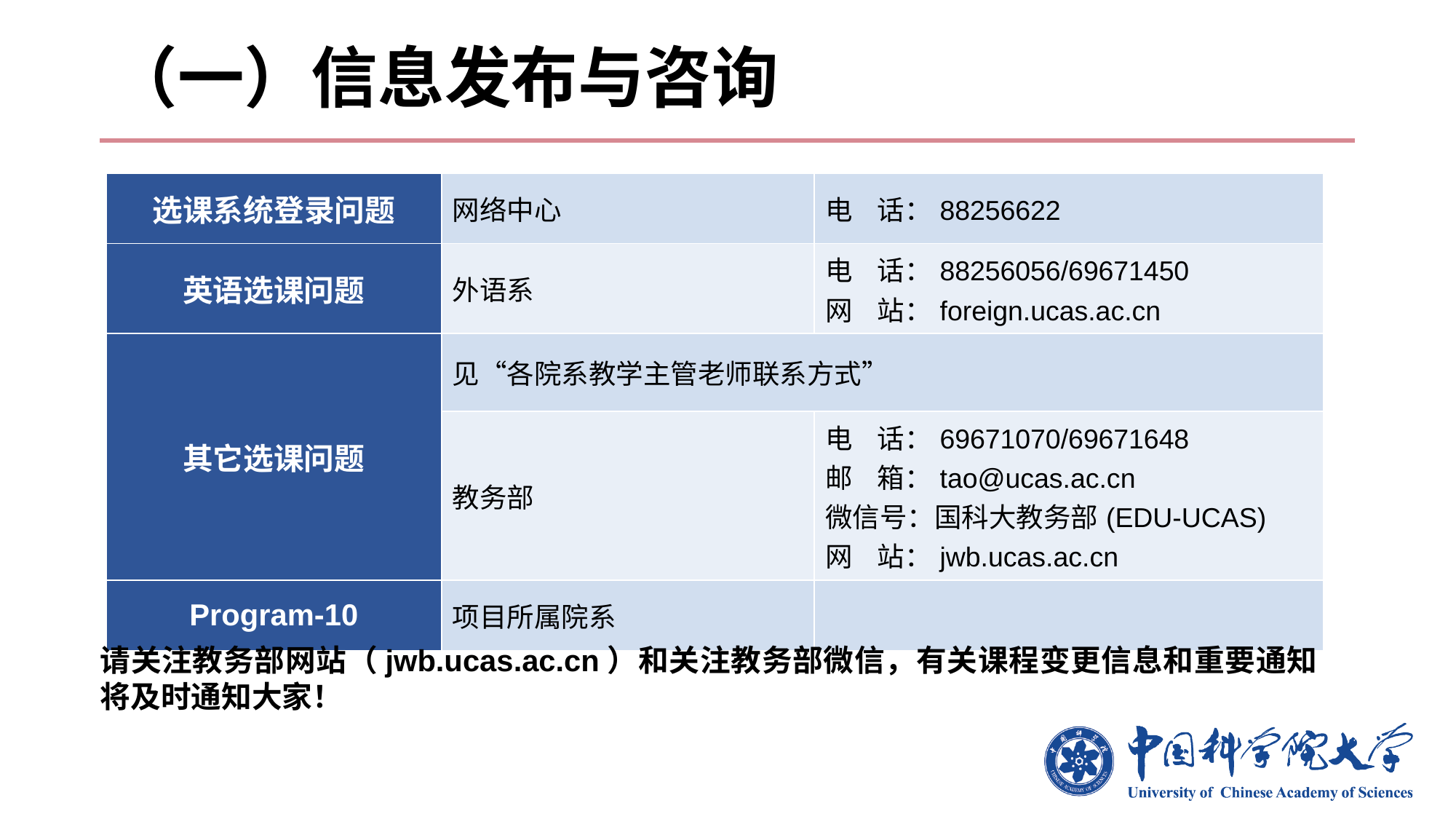

# （一）信息发布与咨询
| 选课系统登录问题 | 网络中心 | 电 话：88256622 |
| --- | --- | --- |
| 英语选课问题 | 外语系 | 电 话：88256056/69671450 网 站：foreign.ucas.ac.cn |
| 其它选课问题 | 见“各院系教学主管老师联系方式” |  |
|  | 教务部 | 电 话：69671070/69671648 邮 箱：tao@ucas.ac.cn 微信号：国科大教务部(EDU-UCAS) 网 站：jwb.ucas.ac.cn |
| Program-10 | 项目所属院系 |  |
请关注教务部网站（jwb.ucas.ac.cn）和关注教务部微信，有关课程变更信息和重要通知将及时通知大家！